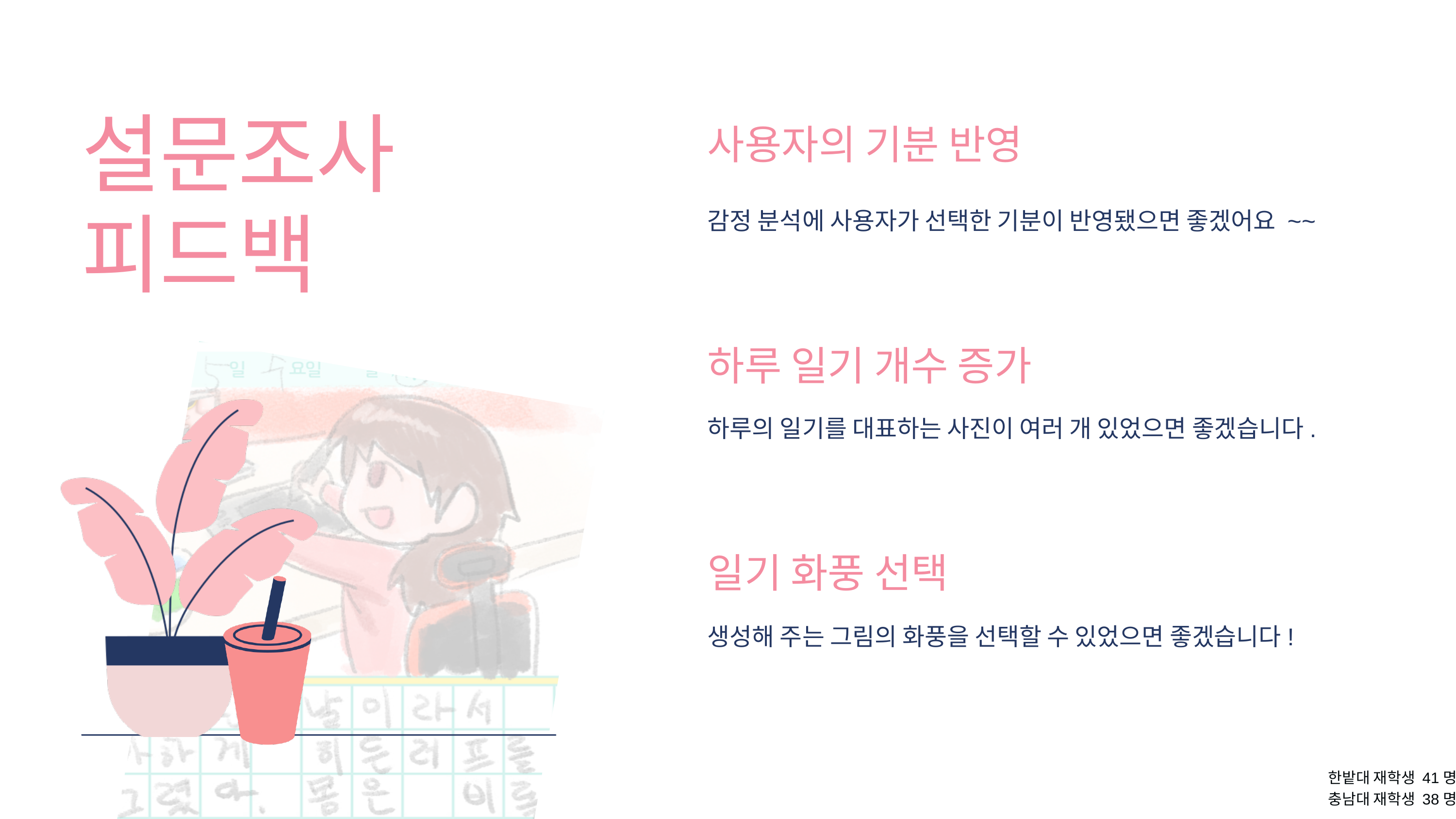

설문조사
피드백
사용자의 기분 반영
감정 분석에 사용자가 선택한 기분이 반영됐으면 좋겠어요 ~~
하루 일기 개수 증가
하루의 일기를 대표하는 사진이 여러 개 있었으면 좋겠습니다.

일기 화풍 선택
생성해 주는 그림의 화풍을 선택할 수 있었으면 좋겠습니다!

한밭대 재학생 41명
충남대 재학생 38명